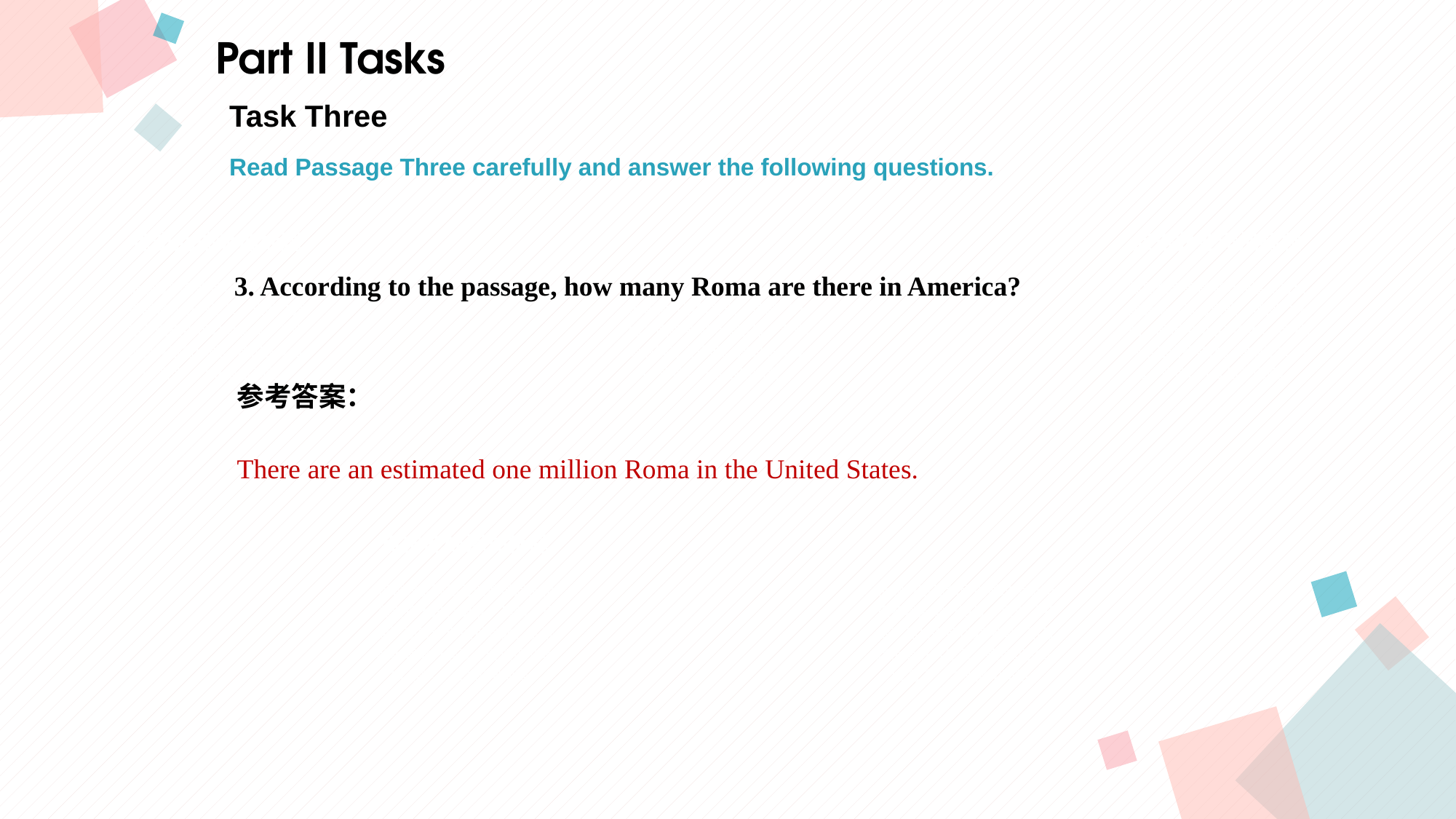

Part II Tasks
Task Three

Read Passage Three carefully and answer the following questions.
点击此处添加标题
点击此处添加标题
3. According to the passage, how many Roma are there in America?
标题数字等都可以通过点击和重新输入进行更改，顶部“开始”面板中可以对字体、字号、颜色等进行修改。建议正文8-14号字，1.3倍字间距。
标题数字等都可以通过点击和重新输入进行更改，顶部“开始”面板中可以对字体、字号、颜色等进行修改。建议正文8-14号字，1.3倍字间距。
标题数字等都可以通过点击和重新输入进行更改，顶部“开始”面板中可以对字体、字号、颜色等进行修改。建议正文8-14号字，1.3倍字间距。
参考答案：

There are an estimated one million Roma in the United States.
点击此处添加标题
标题数字等都可以通过点击和重新输入进行更改，顶部“开始”面板中可以对字体、字号、颜色等进行修改。建议正文8-14号字，1.3倍字间距。
标题数字等都可以通过点击和重新输入进行更改，顶部“开始”面板中可以对字体、字号、颜色等进行修改。建议正文8-14号字，1.3倍字间距。